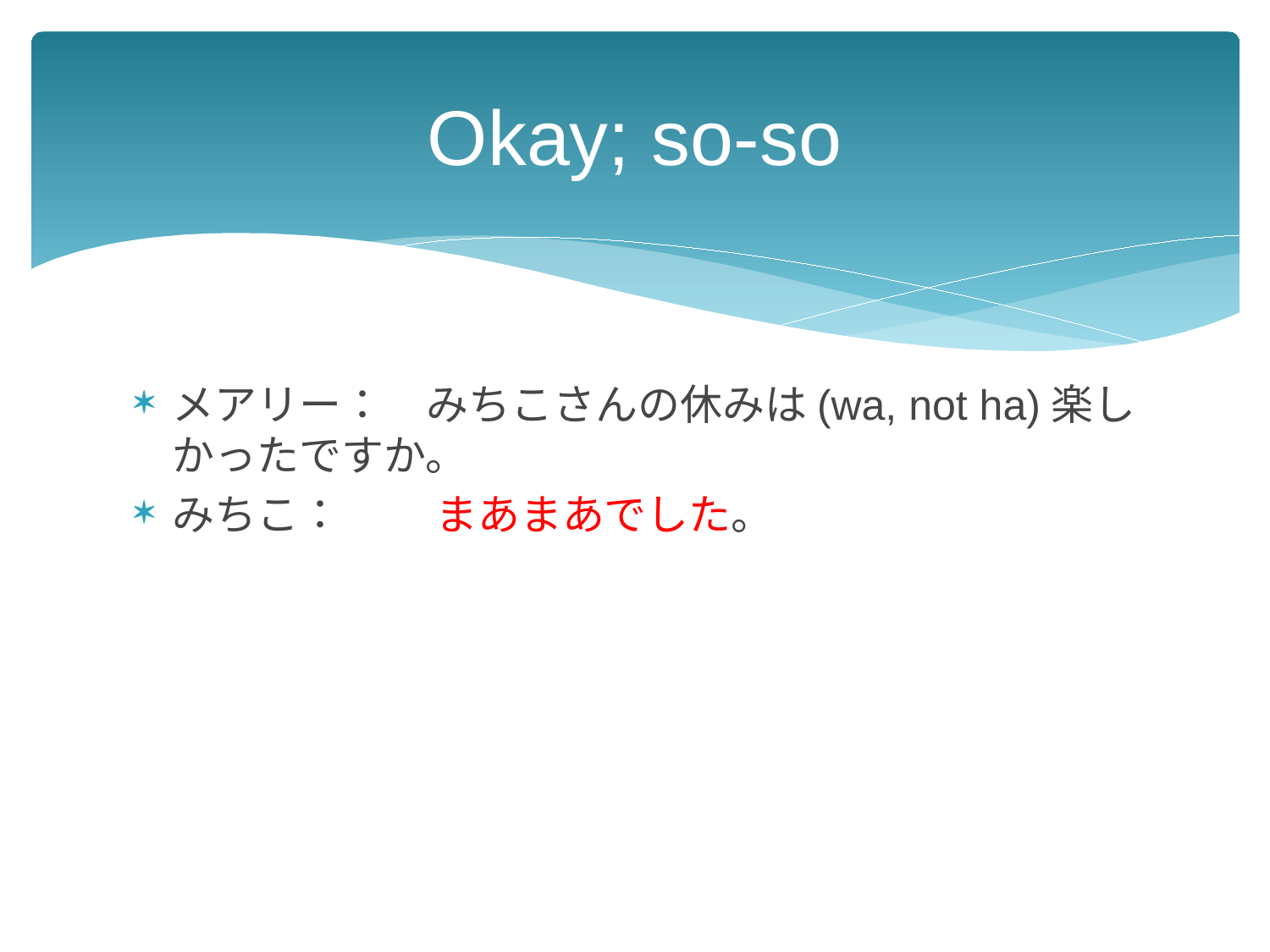

# Okay; so-so
メアリー：　みちこさんの休みは(wa, not ha)楽しかったですか。
みちこ：　　 まあまあでした。